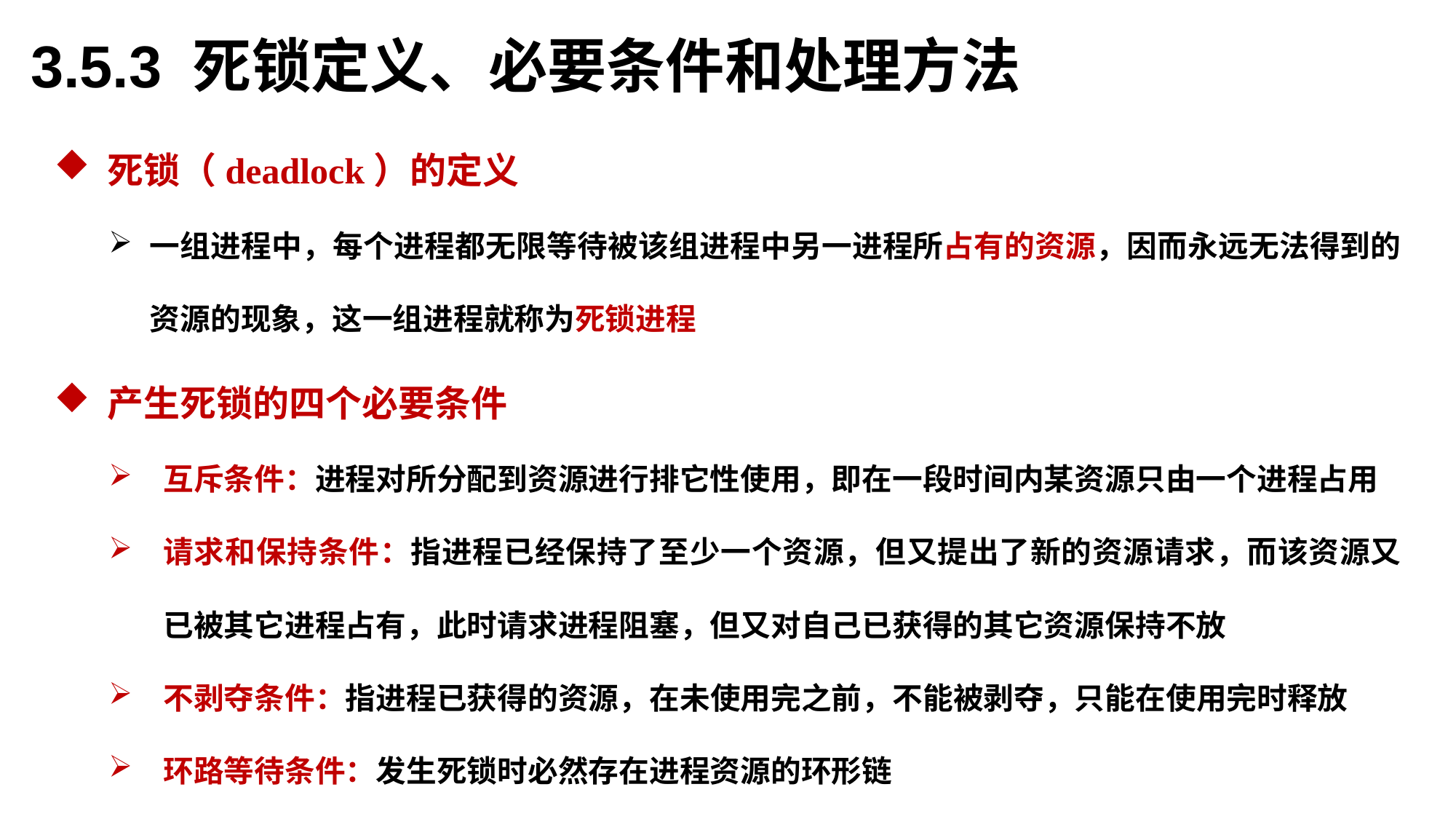

3.5.3 死锁定义、必要条件和处理方法
 死锁（deadlock）的定义
一组进程中，每个进程都无限等待被该组进程中另一进程所占有的资源，因而永远无法得到的资源的现象，这一组进程就称为死锁进程
 产生死锁的四个必要条件
互斥条件：进程对所分配到资源进行排它性使用，即在一段时间内某资源只由一个进程占用
请求和保持条件：指进程已经保持了至少一个资源，但又提出了新的资源请求，而该资源又已被其它进程占有，此时请求进程阻塞，但又对自己已获得的其它资源保持不放
不剥夺条件：指进程已获得的资源，在未使用完之前，不能被剥夺，只能在使用完时释放
环路等待条件：发生死锁时必然存在进程资源的环形链